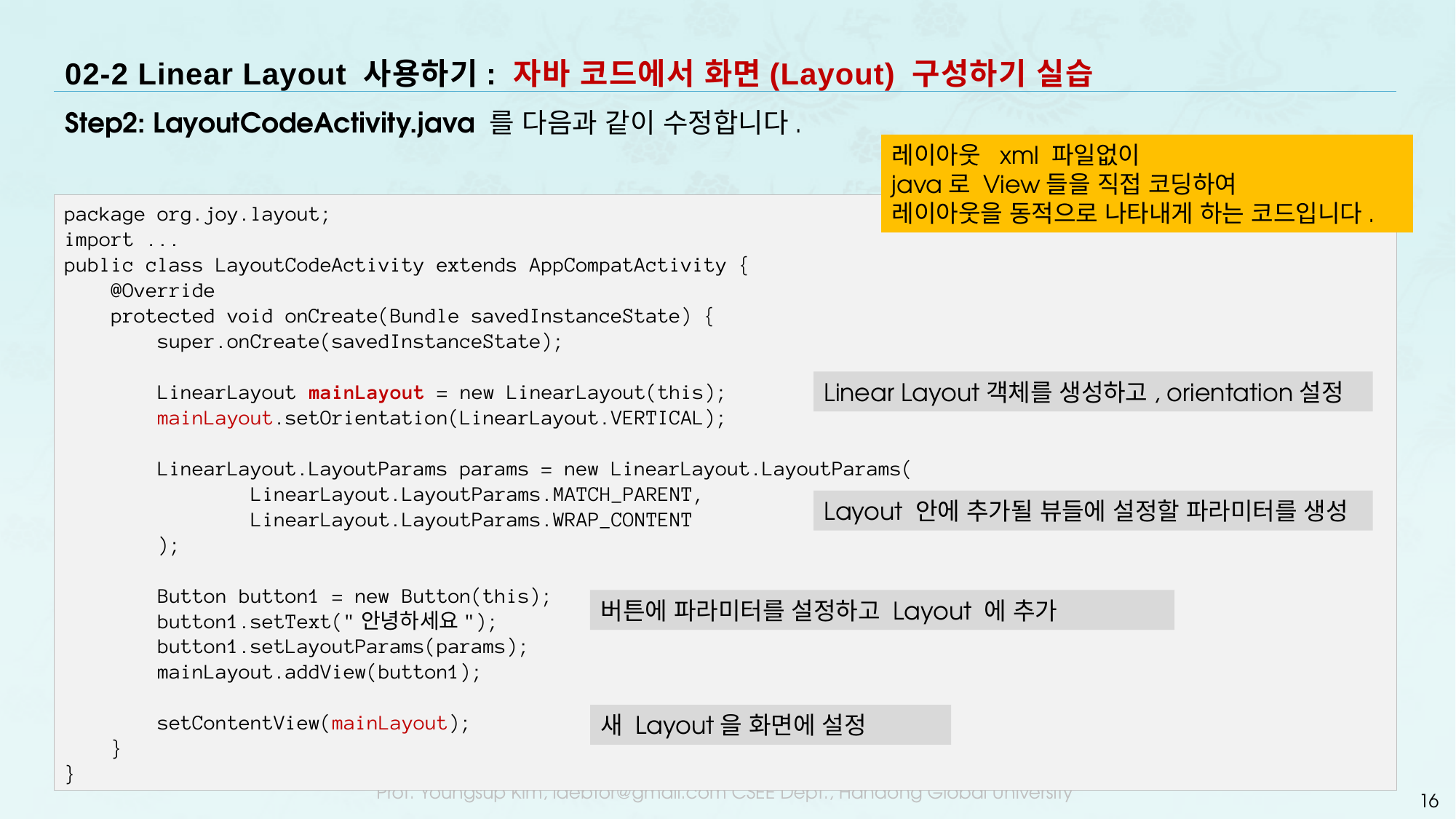

# 02-2 Linear Layout 사용하기: 자바 코드에서 화면(Layout) 구성하기 실습
Step2: LayoutCodeActivity.java 를 다음과 같이 수정합니다.

레이아웃  xml 파일없이
java로 View들을 직접 코딩하여
레이아웃을 동적으로 나타내게 하는 코드입니다.
package org.joy.layout;
import ...
public class LayoutCodeActivity extends AppCompatActivity {
    @Override
    protected void onCreate(Bundle savedInstanceState) {
        super.onCreate(savedInstanceState);

        LinearLayout mainLayout = new LinearLayout(this);
        mainLayout.setOrientation(LinearLayout.VERTICAL);

        LinearLayout.LayoutParams params = new LinearLayout.LayoutParams(
                LinearLayout.LayoutParams.MATCH_PARENT,
                LinearLayout.LayoutParams.WRAP_CONTENT
        );

        Button button1 = new Button(this);
        button1.setText("안녕하세요");
        button1.setLayoutParams(params);
        mainLayout.addView(button1);

        setContentView(mainLayout);
    }
}
Linear Layout객체를 생성하고, orientation설정
Layout 안에 추가될 뷰들에 설정할 파라미터를 생성
버튼에 파라미터를 설정하고 Layout 에 추가
새 Layout을 화면에 설정
16